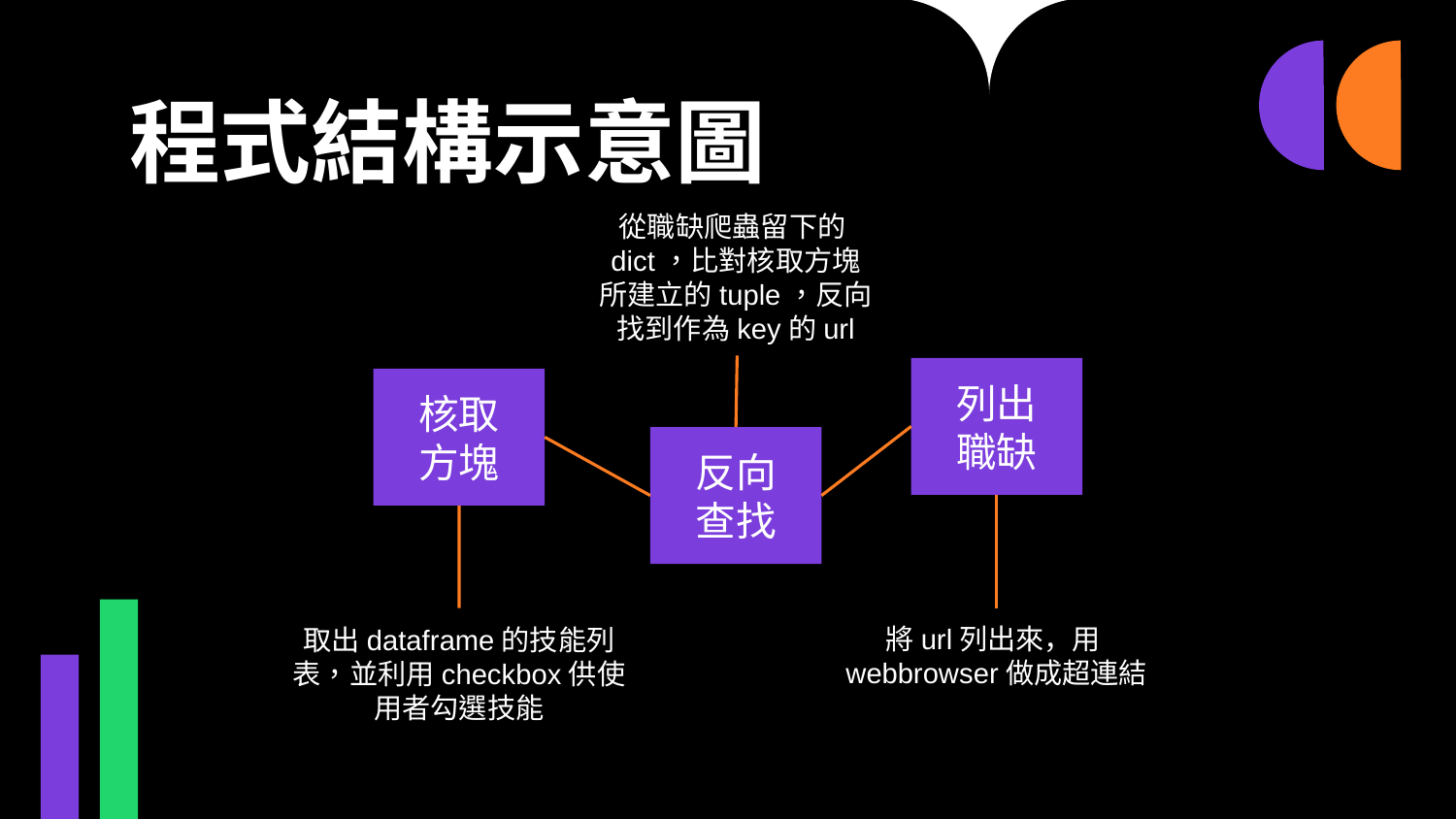

# 程式結構示意圖
從職缺爬蟲留下的dict，比對核取方塊所建立的tuple，反向找到作為key的url
列出
職缺
核取
方塊
反向
查找
將url列出來，用webbrowser做成超連結
取出dataframe的技能列表，並利用checkbox供使用者勾選技能

9